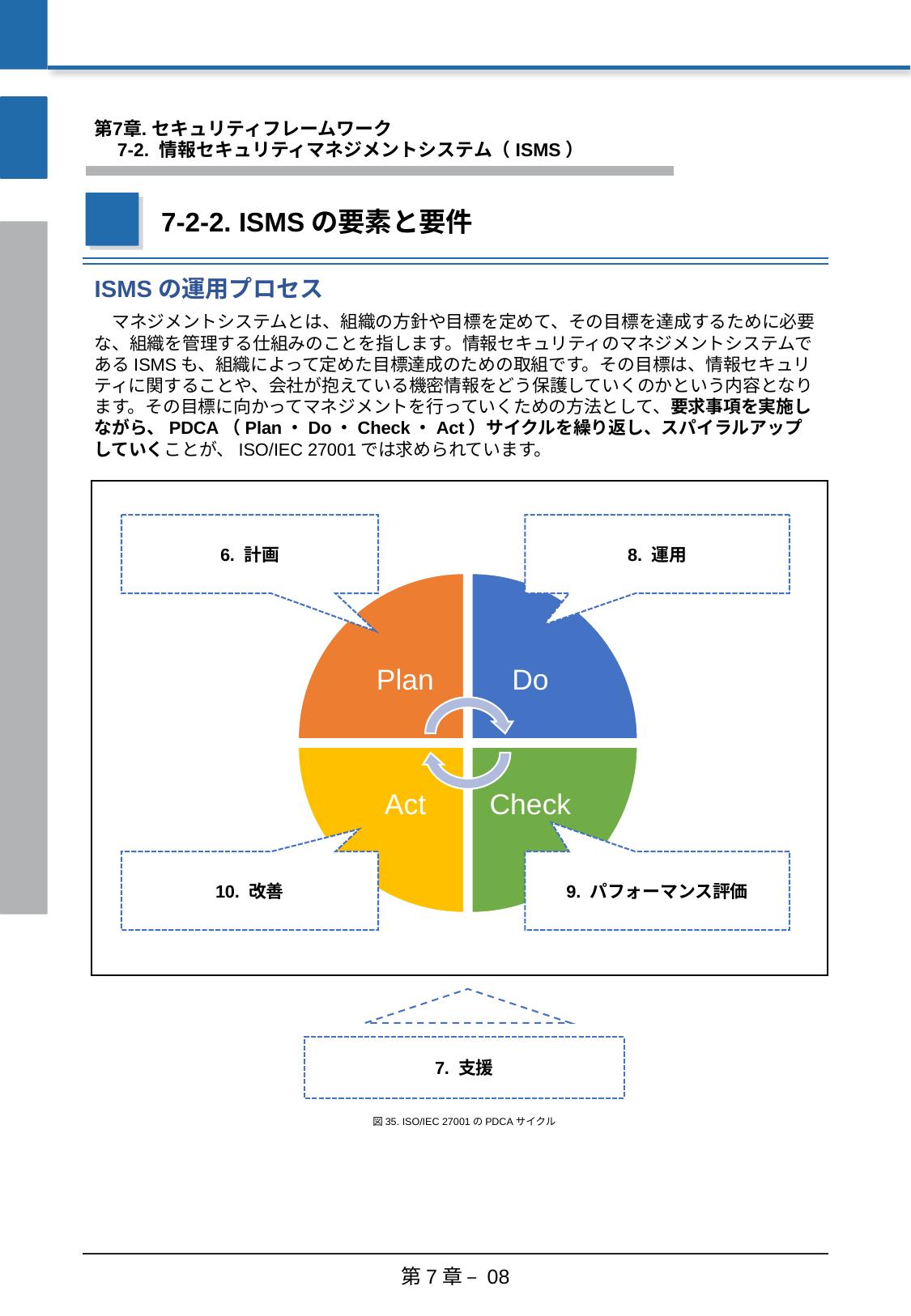

第7章. セキュリティフレームワーク
　7-2. 情報セキュリティマネジメントシステム（ISMS）
7-2-2. ISMSの要素と要件
ISMSの運用プロセス
　マネジメントシステムとは、組織の方針や目標を定めて、その目標を達成するために必要な、組織を管理する仕組みのことを指します。情報セキュリティのマネジメントシステムであるISMSも、組織によって定めた目標達成のための取組です。その目標は、情報セキュリティに関することや、会社が抱えている機密情報をどう保護していくのかという内容となります。その目標に向かってマネジメントを行っていくための方法として、要求事項を実施しながら、PDCA（Plan・Do・Check・Act）サイクルを繰り返し、スパイラルアップしていくことが、ISO/IEC 27001では求められています。

6. 計画
8. 運用
Plan
Do
Check
Act
10. 改善
9. パフォーマンス評価

7. 支援
図35. ISO/IEC 27001のPDCAサイクル
第7章 – 08